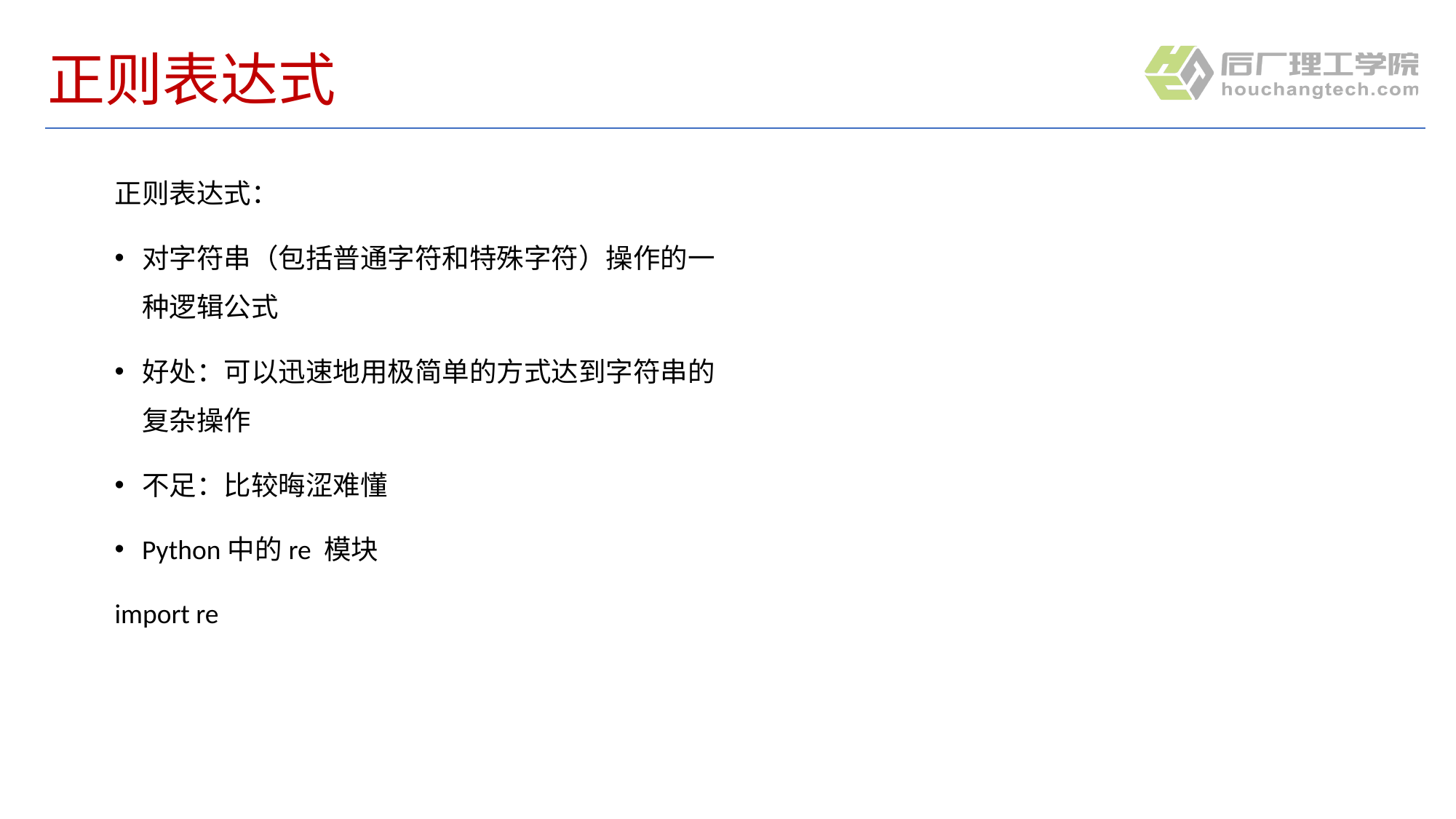

# 正则表达式
正则表达式：
对字符串（包括普通字符和特殊字符）操作的一种逻辑公式
好处：可以迅速地用极简单的方式达到字符串的复杂操作
不足：比较晦涩难懂
Python中的re 模块
import re